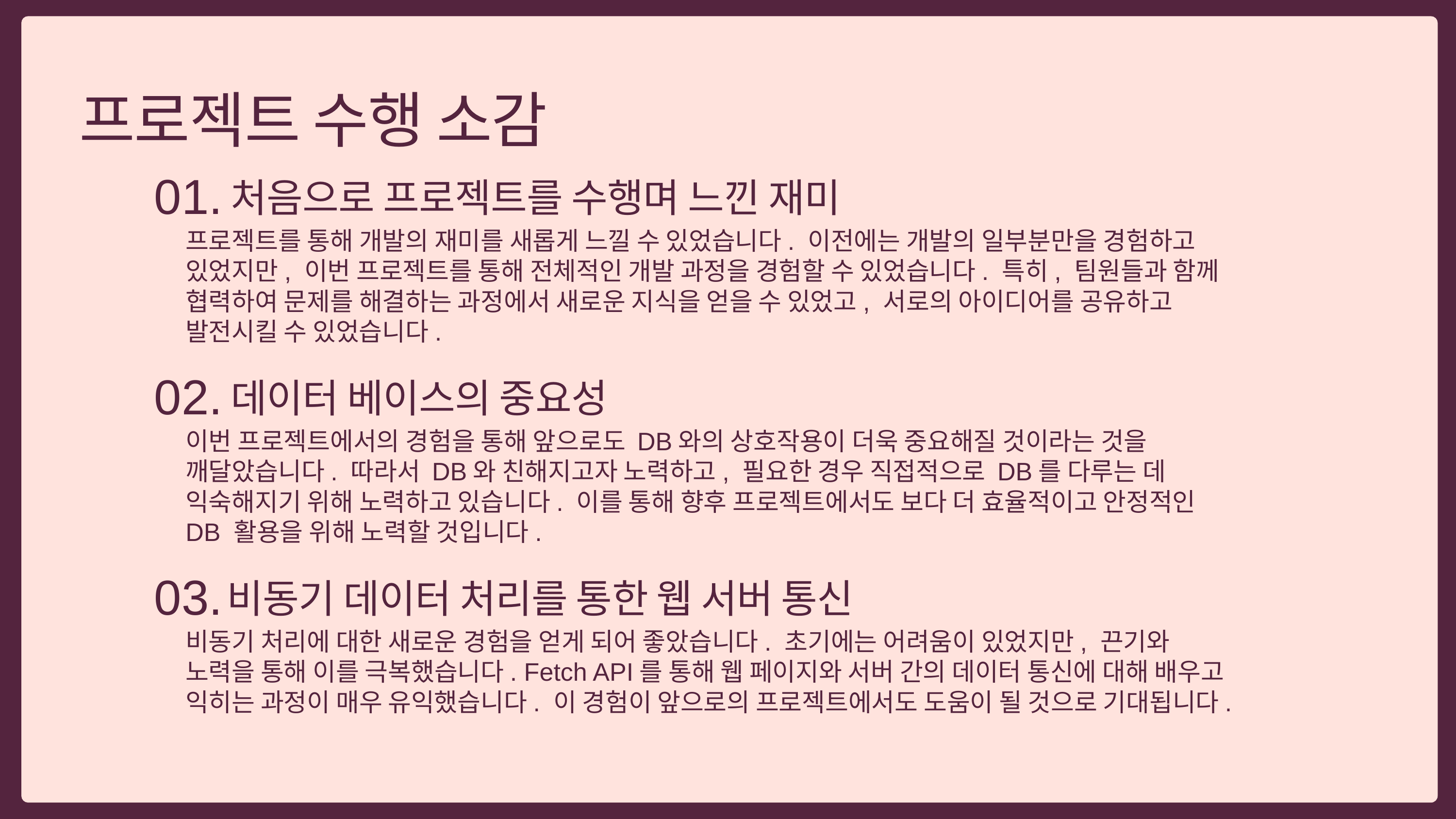

프로젝트 수행 소감
01.
처음으로 프로젝트를 수행며 느낀 재미
프로젝트를 통해 개발의 재미를 새롭게 느낄 수 있었습니다. 이전에는 개발의 일부분만을 경험하고 있었지만, 이번 프로젝트를 통해 전체적인 개발 과정을 경험할 수 있었습니다. 특히, 팀원들과 함께 협력하여 문제를 해결하는 과정에서 새로운 지식을 얻을 수 있었고, 서로의 아이디어를 공유하고 발전시킬 수 있었습니다.
02.
데이터 베이스의 중요성
이번 프로젝트에서의 경험을 통해 앞으로도 DB와의 상호작용이 더욱 중요해질 것이라는 것을 깨달았습니다. 따라서 DB와 친해지고자 노력하고, 필요한 경우 직접적으로 DB를 다루는 데 익숙해지기 위해 노력하고 있습니다. 이를 통해 향후 프로젝트에서도 보다 더 효율적이고 안정적인 DB 활용을 위해 노력할 것입니다.
03.
비동기 데이터 처리를 통한 웹 서버 통신
비동기 처리에 대한 새로운 경험을 얻게 되어 좋았습니다. 초기에는 어려움이 있었지만, 끈기와 노력을 통해 이를 극복했습니다. Fetch API를 통해 웹 페이지와 서버 간의 데이터 통신에 대해 배우고 익히는 과정이 매우 유익했습니다. 이 경험이 앞으로의 프로젝트에서도 도움이 될 것으로 기대됩니다.